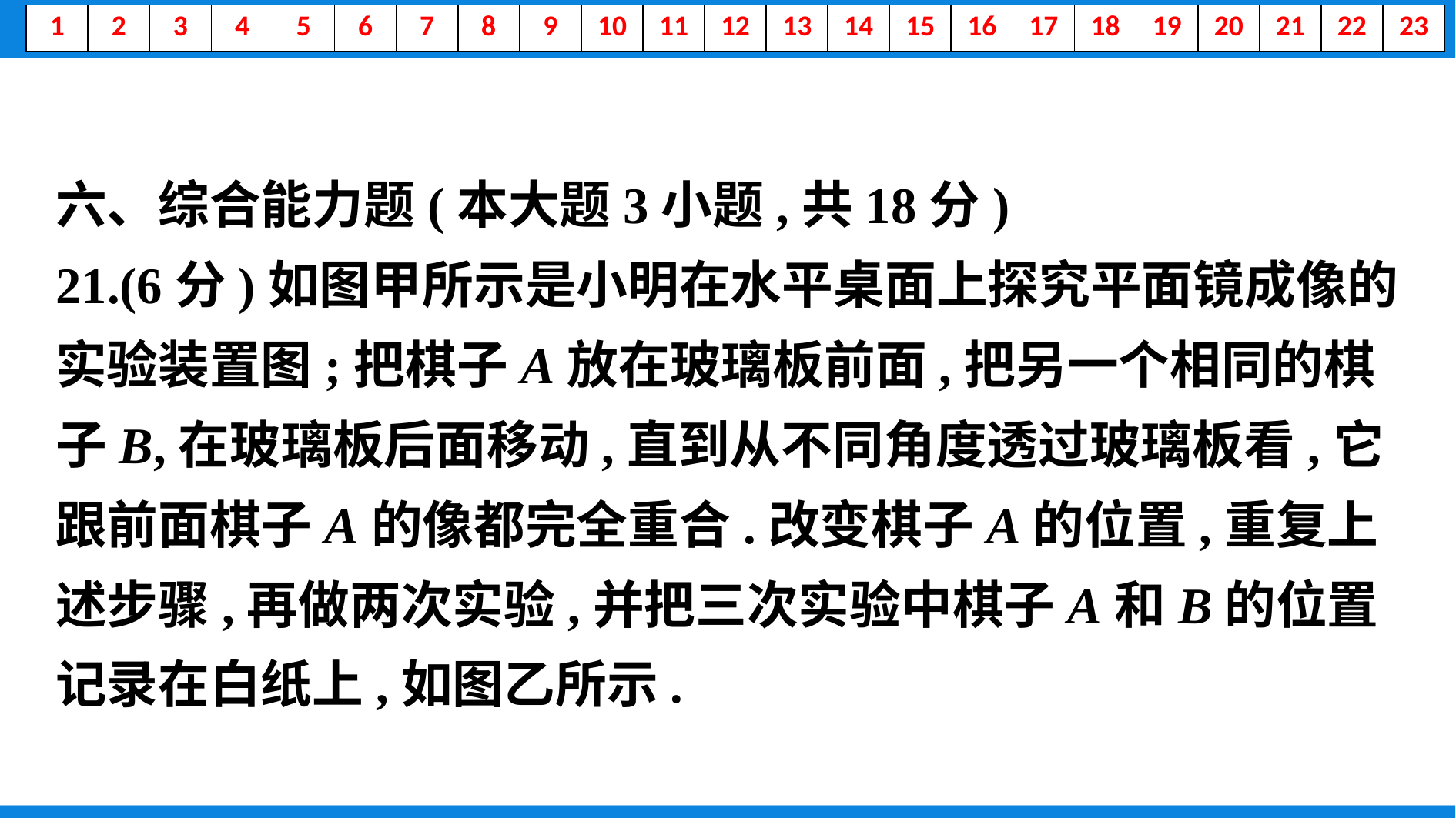

六、综合能力题(本大题3小题,共18分)
21.(6分)如图甲所示是小明在水平桌面上探究平面镜成像的实验装置图;把棋子A放在玻璃板前面,把另一个相同的棋子B,在玻璃板后面移动,直到从不同角度透过玻璃板看,它跟前面棋子A的像都完全重合.改变棋子A的位置,重复上述步骤,再做两次实验,并把三次实验中棋子A和B的位置记录在白纸上,如图乙所示.